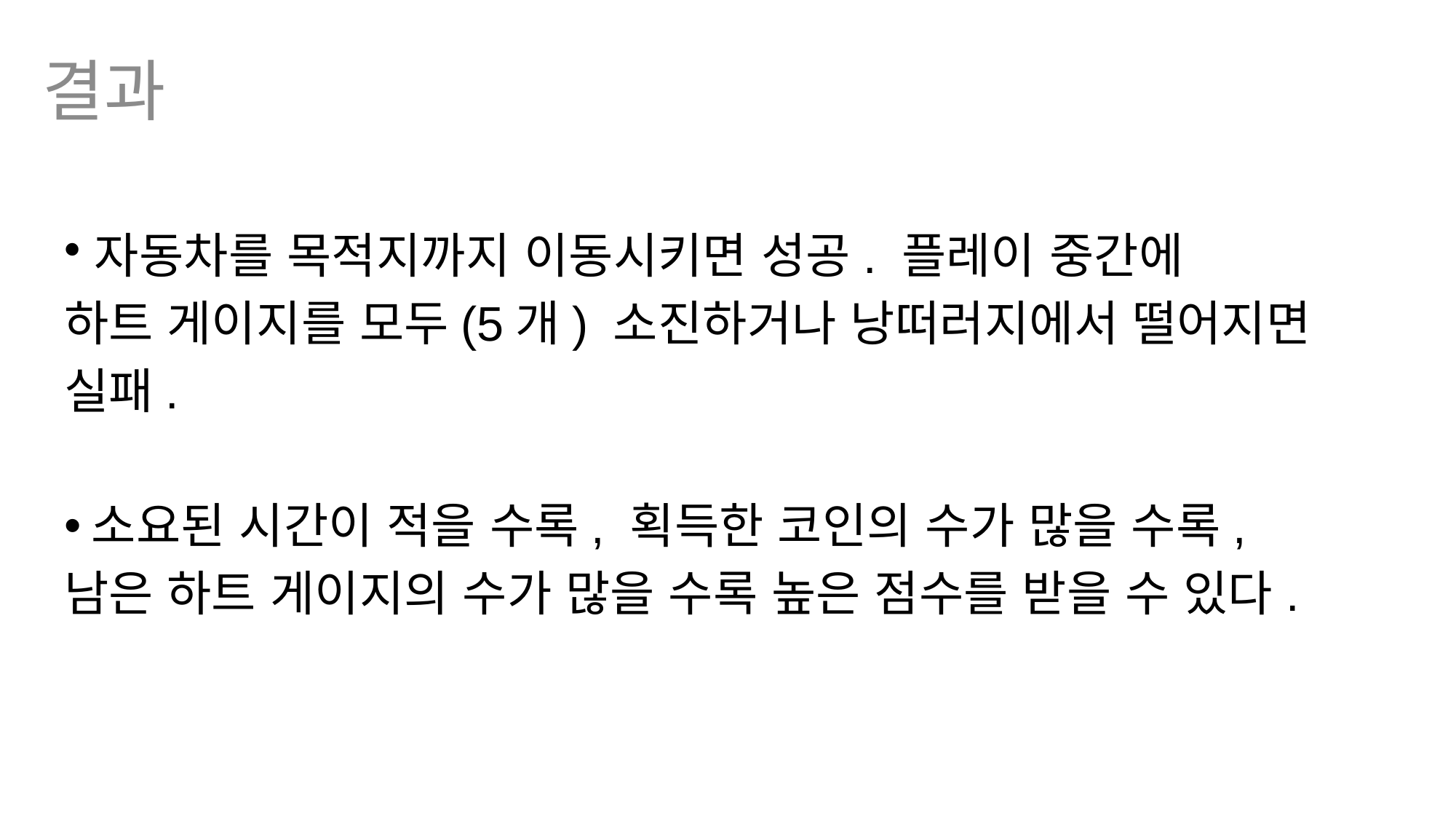

결과
자동차를 목적지까지 이동시키면 성공. 플레이 중간에
하트 게이지를 모두(5개) 소진하거나 낭떠러지에서 떨어지면
실패.

소요된 시간이 적을 수록, 획득한 코인의 수가 많을 수록,
남은 하트 게이지의 수가 많을 수록 높은 점수를 받을 수 있다.